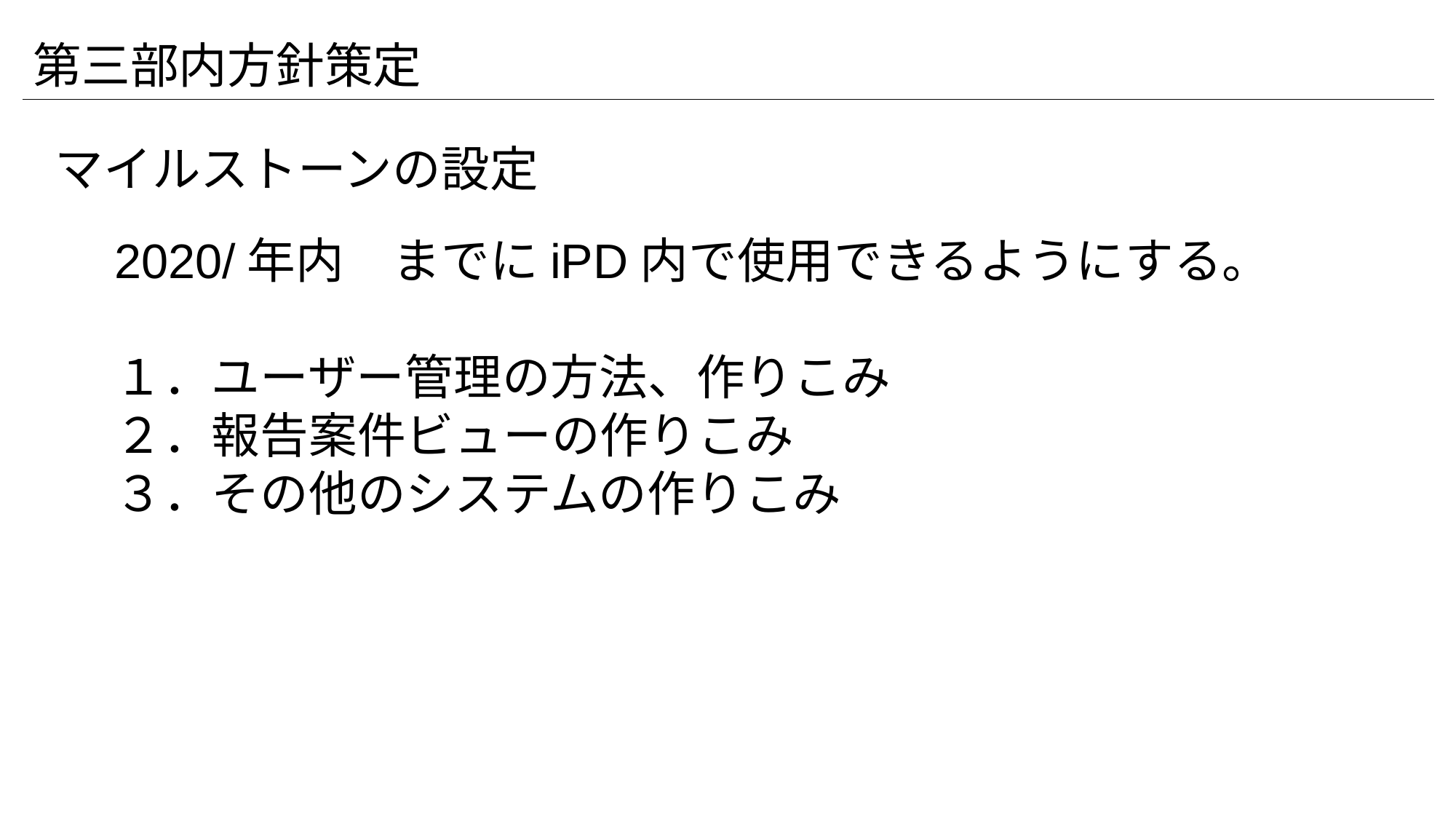

第三部内方針策定
マイルストーンの設定
2020/年内　までにiPD内で使用できるようにする。

１．ユーザー管理の方法、作りこみ
２．報告案件ビューの作りこみ
３．その他のシステムの作りこみ